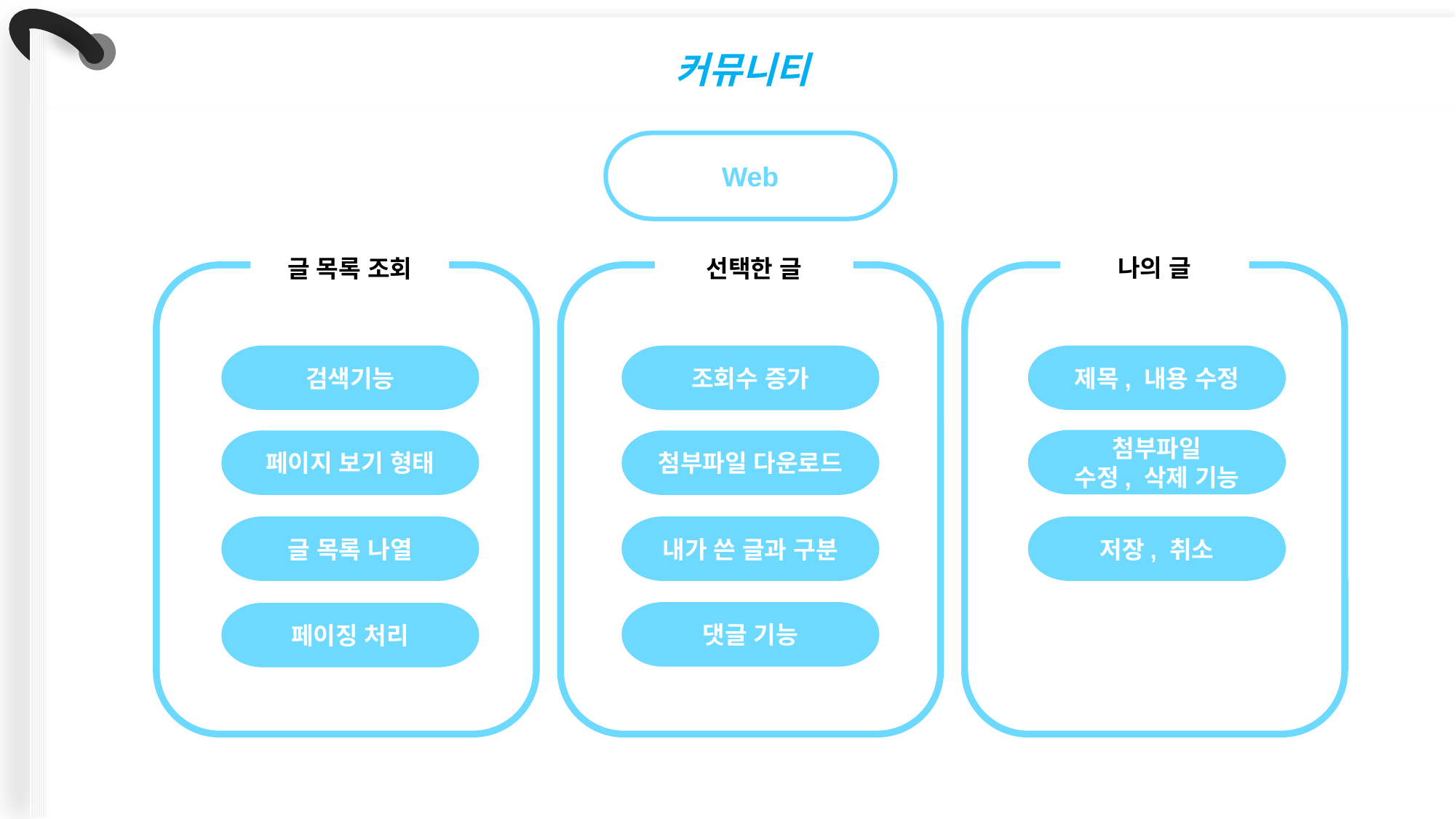

커뮤니티
Web
나의 글
글 목록 조회
선택한 글

검색기능
제목, 내용 수정
조회수 증가
첨부파일
수정, 삭제 기능
페이지 보기 형태
첨부파일 다운로드
글 목록 나열
내가 쓴 글과 구분
저장, 취소
댓글 기능
페이징 처리